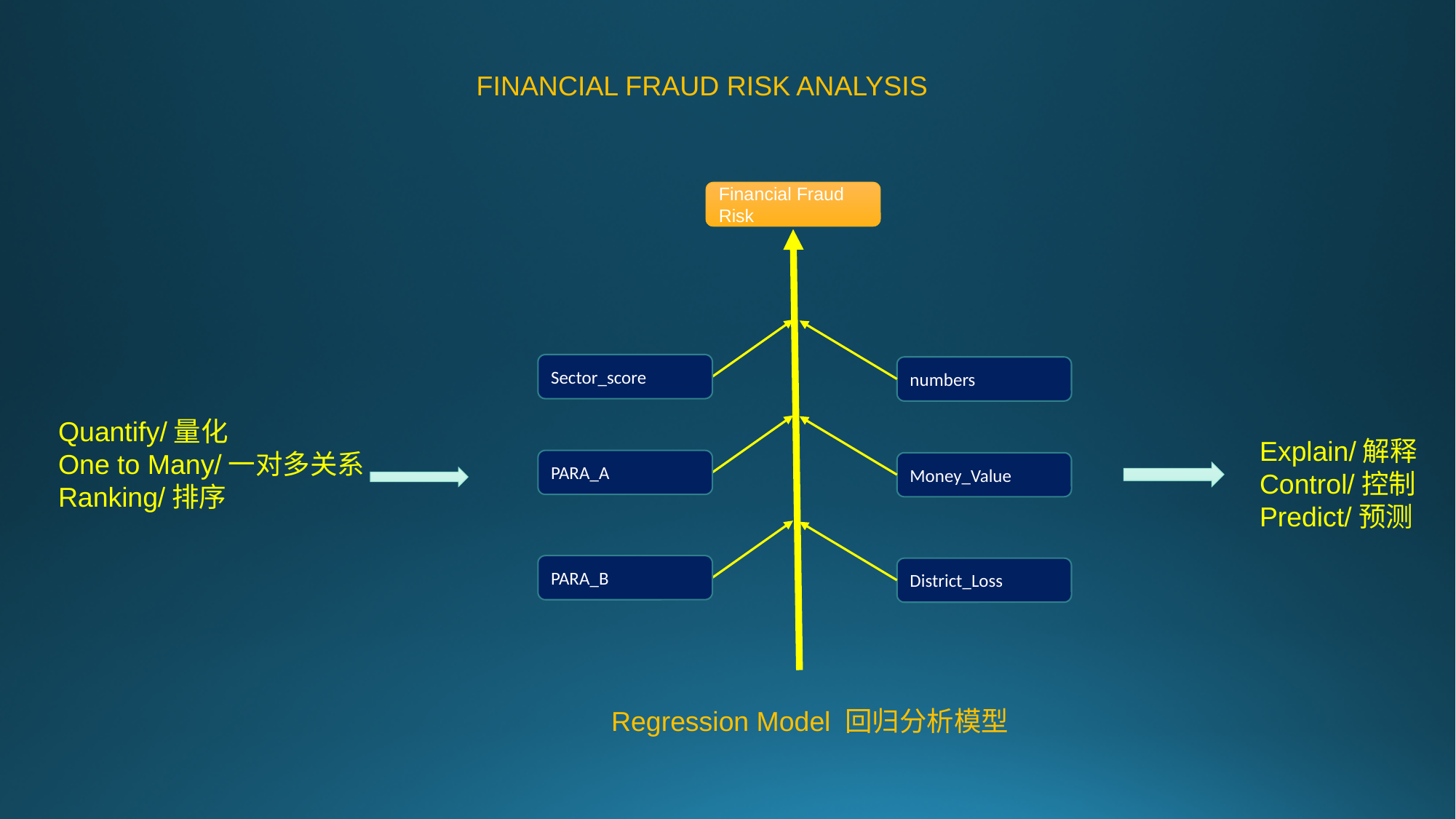

Financial Fraud Risk Analysis
Financial Fraud Risk
Sector_score
numbers
PARA_A
Money_Value
PARA_B
District_Loss
Regression Model 回归分析模型
Quantify/量化
One to Many/一对多关系
Ranking/排序
Explain/解释
Control/控制
Predict/预测